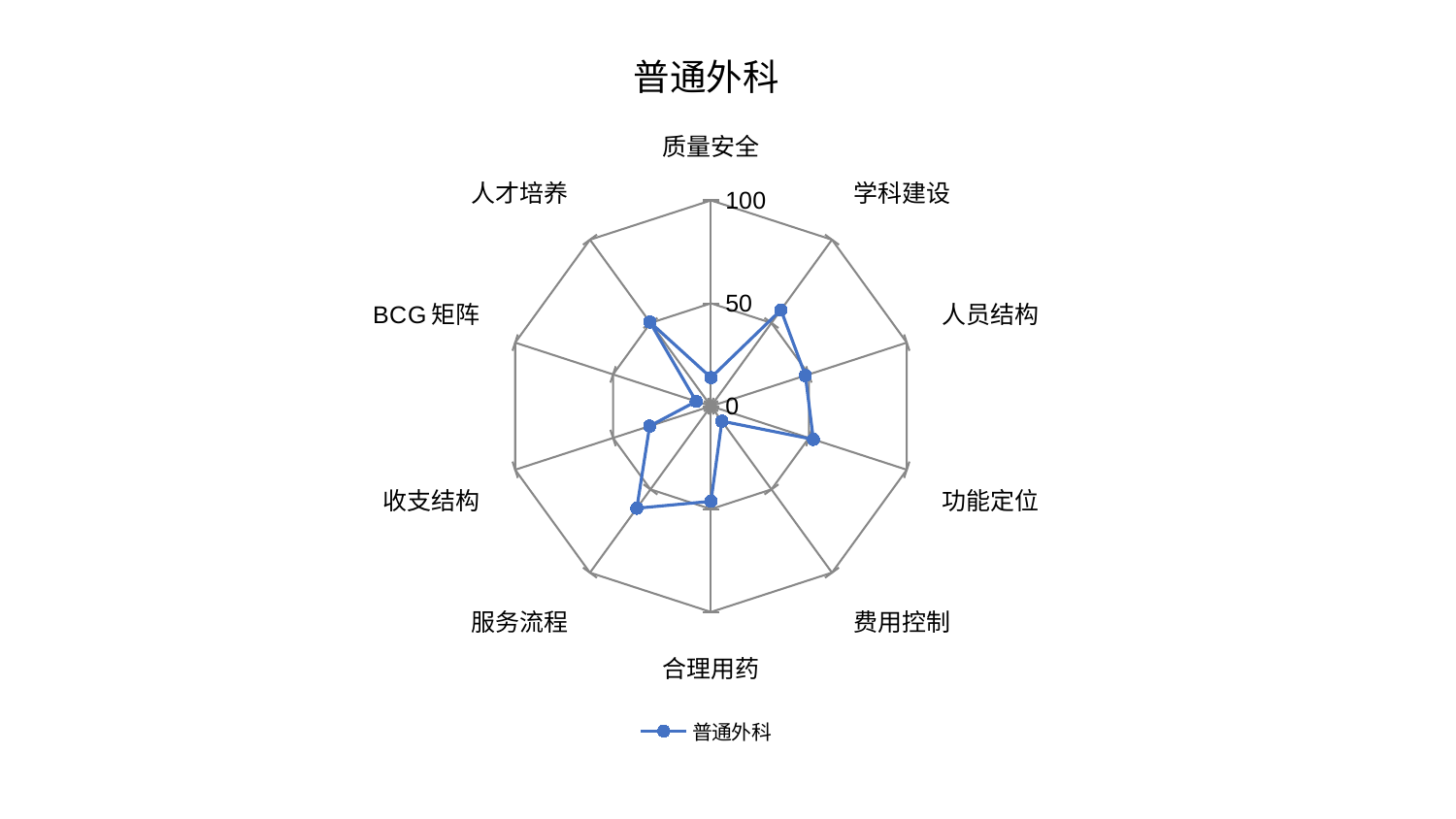

### Chart: 普通外科

| Category | 普通外科 |
|---|---|
| 质量安全 | 13.91608900193259 |
| 学科建设 | 57.83411429421969 |
| 人员结构 | 48.22729690044609 |
| 功能定位 | 52.30272426820074 |
| 费用控制 | 9.00270274357598 |
| 合理用药 | 46.23863947201107 |
| 服务流程 | 61.29282781816333 |
| 收支结构 | 31.32914713900487 |
| BCG矩阵 | 7.565739906488804 |
| 人才培养 | 50.56296159381497 |
122